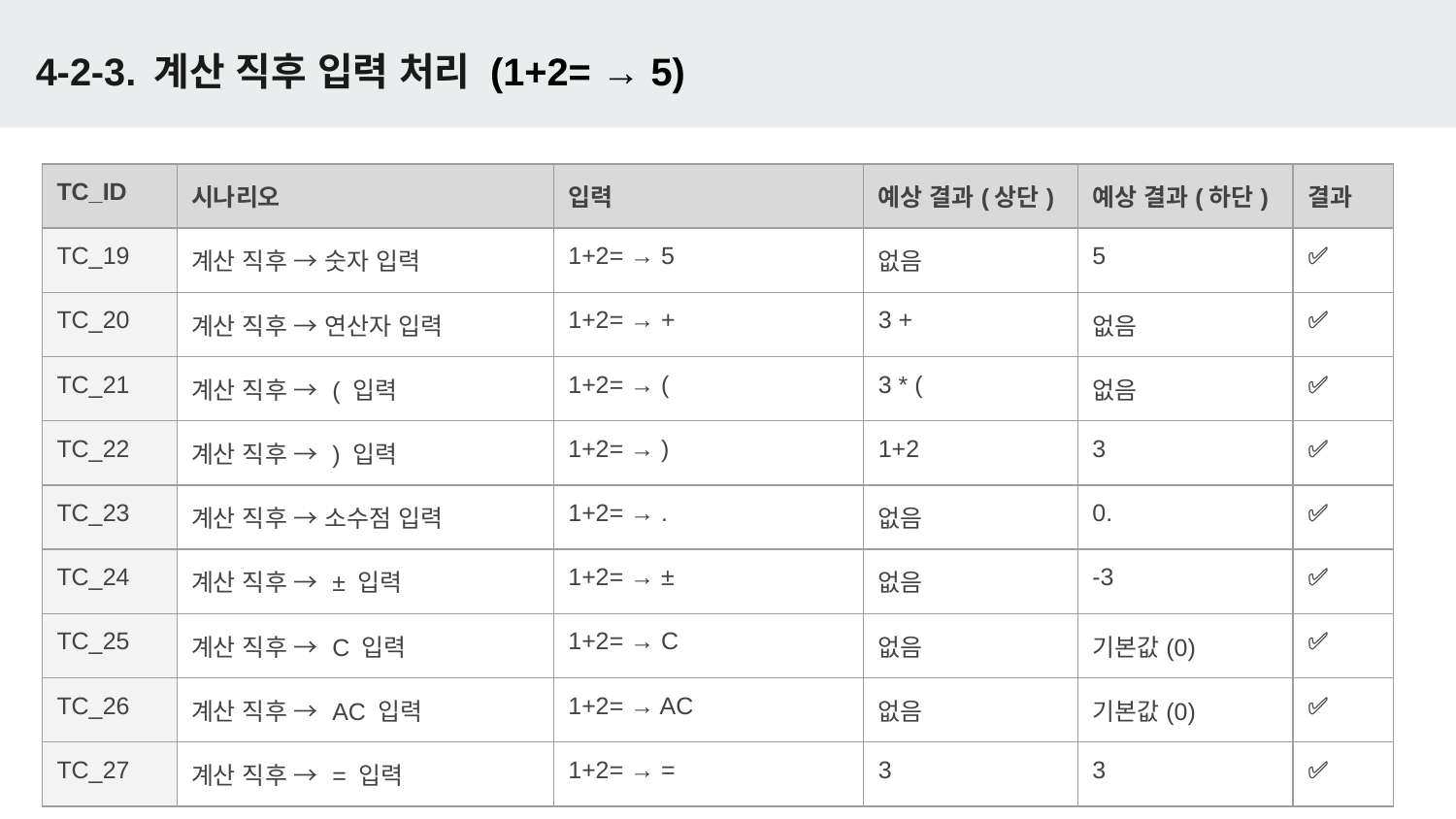

# 4-2-3. 계산 직후 입력 처리 (1+2= → 5)
| TC\_ID | 시나리오 | 입력 | 예상 결과(상단) | 예상 결과(하단) | 결과 |
| --- | --- | --- | --- | --- | --- |
| TC\_19 | 계산 직후 → 숫자 입력 | 1+2= → 5 | 없음 | 5 | ✅ |
| TC\_20 | 계산 직후 → 연산자 입력 | 1+2= → + | 3 + | 없음 | ✅ |
| TC\_21 | 계산 직후 → ( 입력 | 1+2= → ( | 3 \* ( | 없음 | ✅ |
| TC\_22 | 계산 직후 → ) 입력 | 1+2= → ) | 1+2 | 3 | ✅ |
| TC\_23 | 계산 직후 → 소수점 입력 | 1+2= → . | 없음 | 0. | ✅ |
| TC\_24 | 계산 직후 → ± 입력 | 1+2= → ± | 없음 | -3 | ✅ |
| TC\_25 | 계산 직후 → C 입력 | 1+2= → C | 없음 | 기본값(0) | ✅ |
| TC\_26 | 계산 직후 → AC 입력 | 1+2= → AC | 없음 | 기본값(0) | ✅ |
| TC\_27 | 계산 직후 → = 입력 | 1+2= → = | 3 | 3 | ✅ |